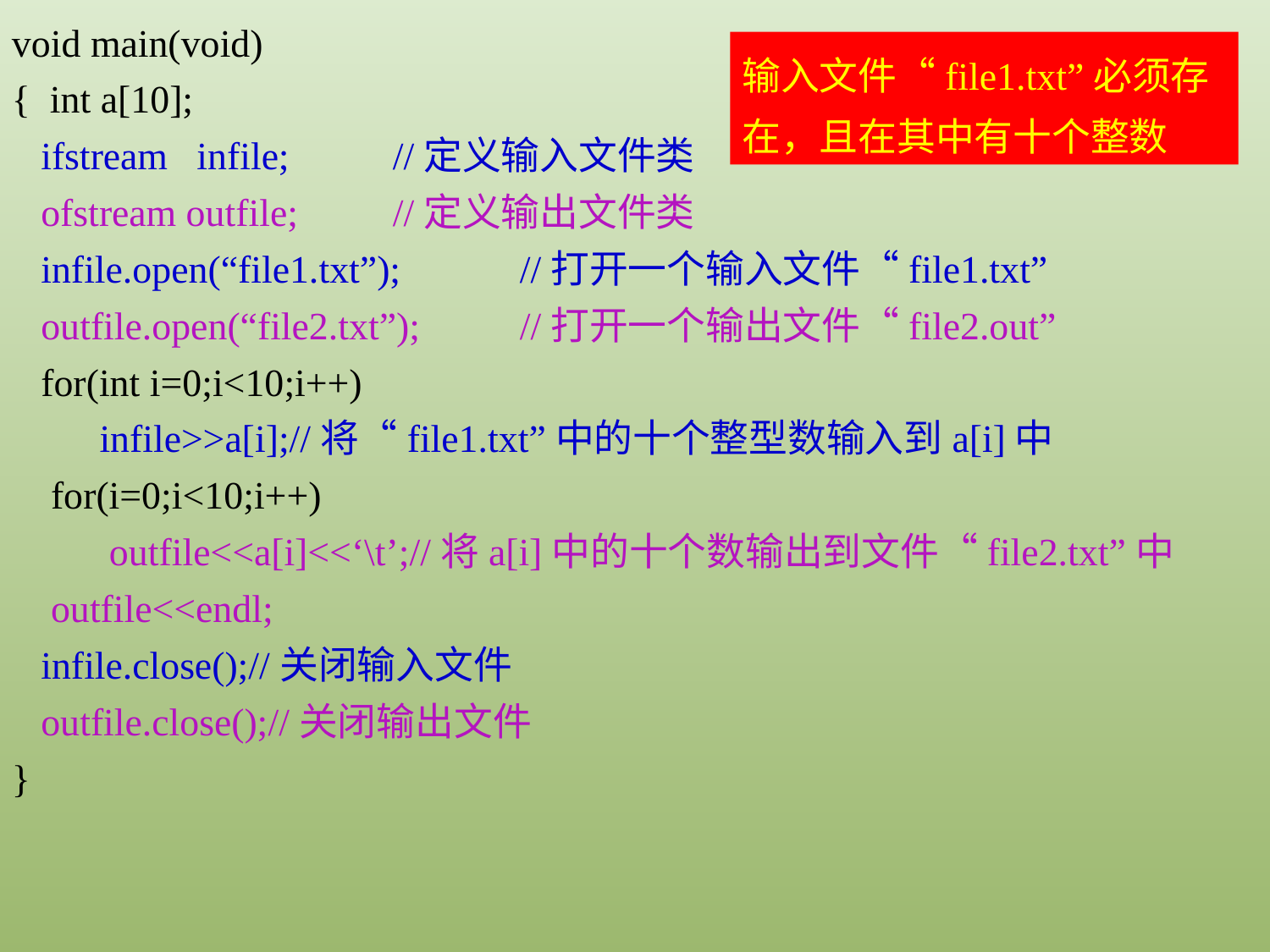

void main(void)
{  int a[10];
   ifstream   infile;	//定义输入文件类
   ofstream outfile;	//定义输出文件类
   infile.open(“file1.txt”);	//打开一个输入文件“file1.txt”
   outfile.open(“file2.txt”);	//打开一个输出文件“file2.out”
   for(int i=0;i<10;i++)
         infile>>a[i];//将“file1.txt”中的十个整型数输入到a[i]中
    for(i=0;i<10;i++)
          outfile<<a[i]<<‘\t’;//将a[i]中的十个数输出到文件“file2.txt”中
    outfile<<endl;
   infile.close();//关闭输入文件
   outfile.close();//关闭输出文件
}
输入文件“file1.txt”必须存在，且在其中有十个整数
908